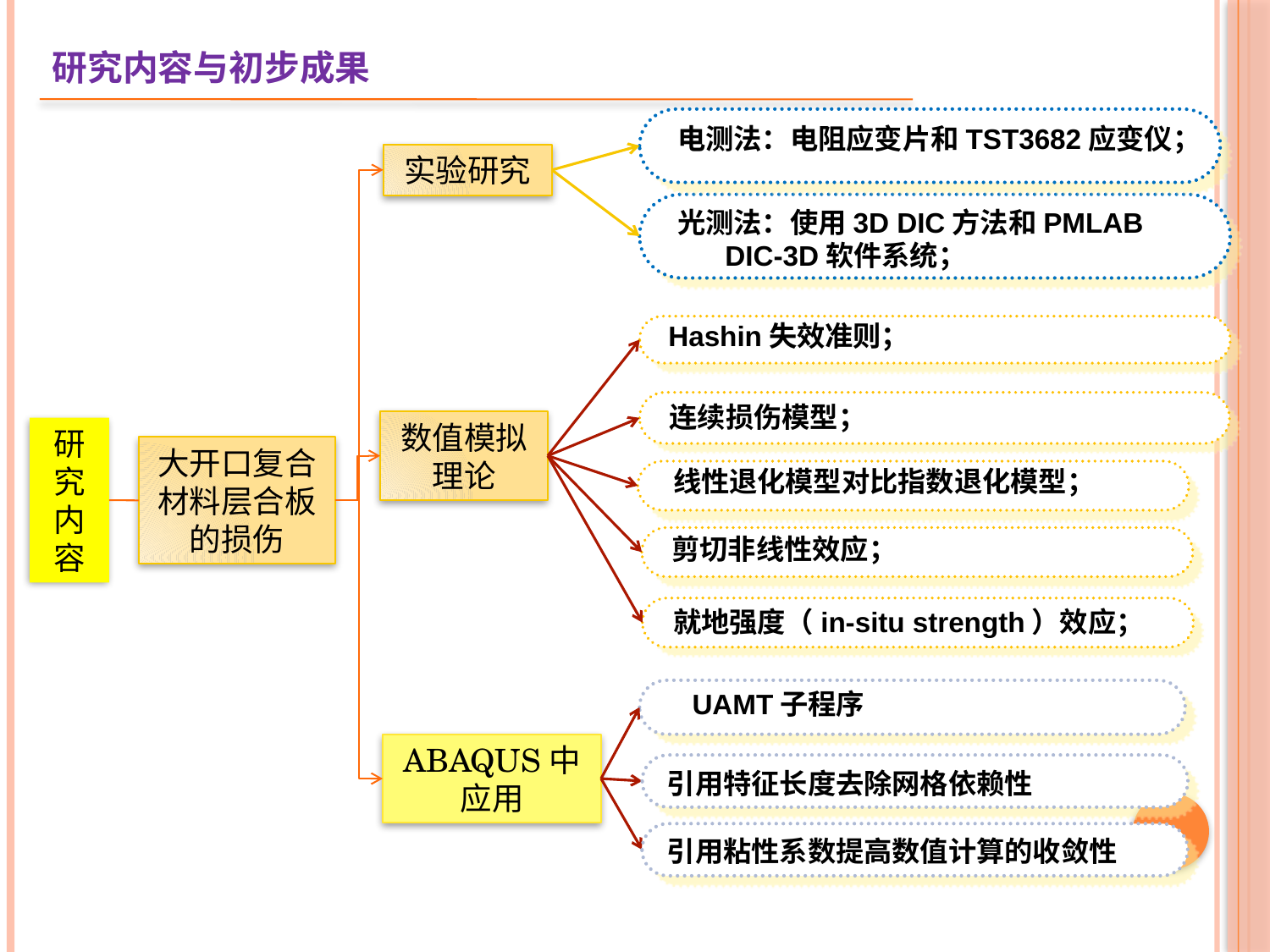

研究内容与初步成果

电测法：电阻应变片和TST3682应变仪；
实验研究

光测法：使用3D DIC方法和PMLAB DIC-3D软件系统；
Hashin失效准则；

连续损伤模型；
数值模拟理论
研
究
内容
大开口复合材料层合板的损伤
线性退化模型对比指数退化模型；

剪切非线性效应；

就地强度（in-situ strength）效应；

UAMT子程序
ABAQUS中应用

引用特征长度去除网格依赖性

引用粘性系数提高数值计算的收敛性